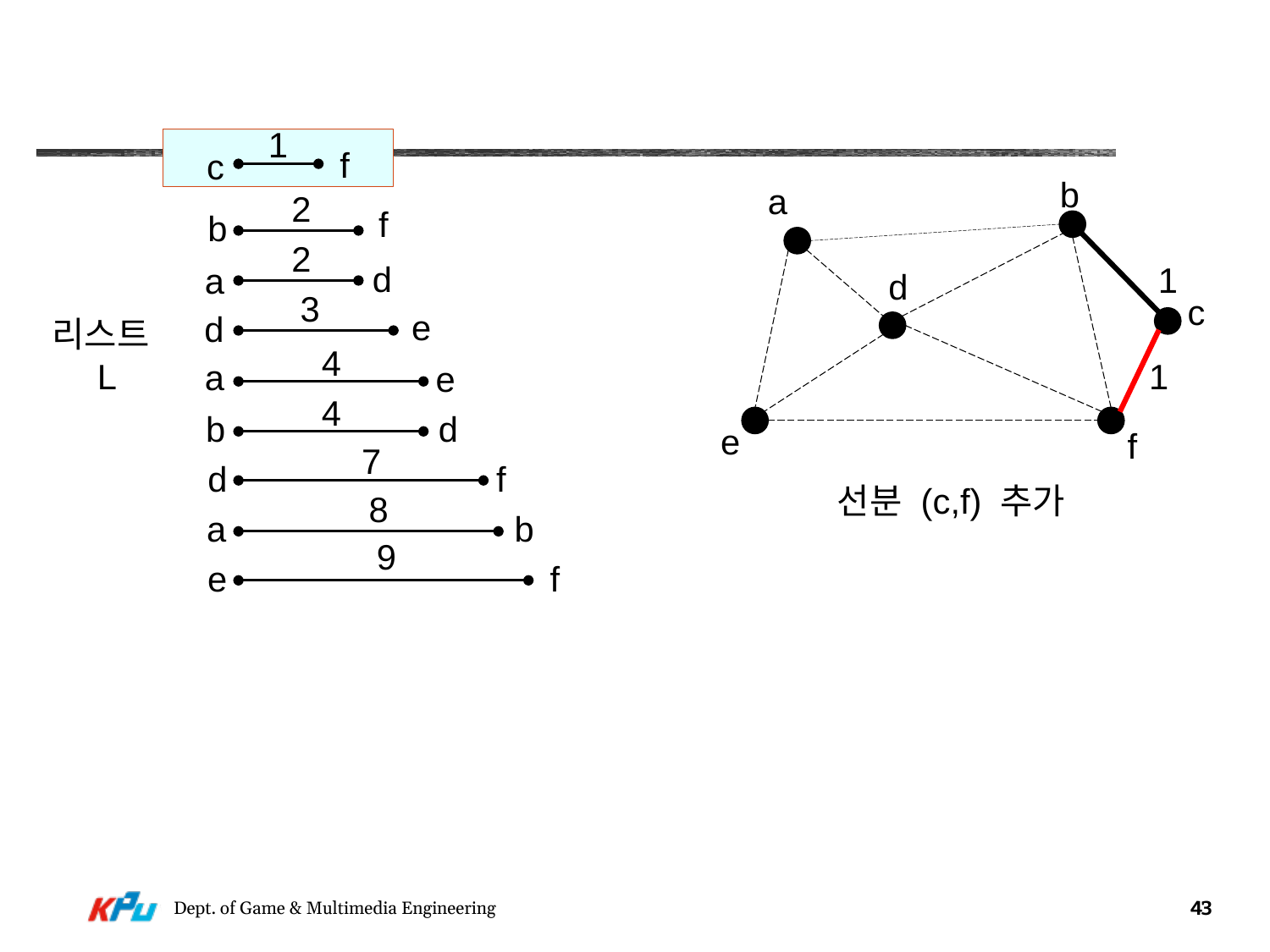

#
1

f
c
b
a

2
f
b

2
d
1
a
d
3
c
e
d
리스트
L

4
1
a
e
4
b
d

e
f
7
d
f
선분 (c,f) 추가
8
a
b
9
e
f
Dept. of Game & Multimedia Engineering
43